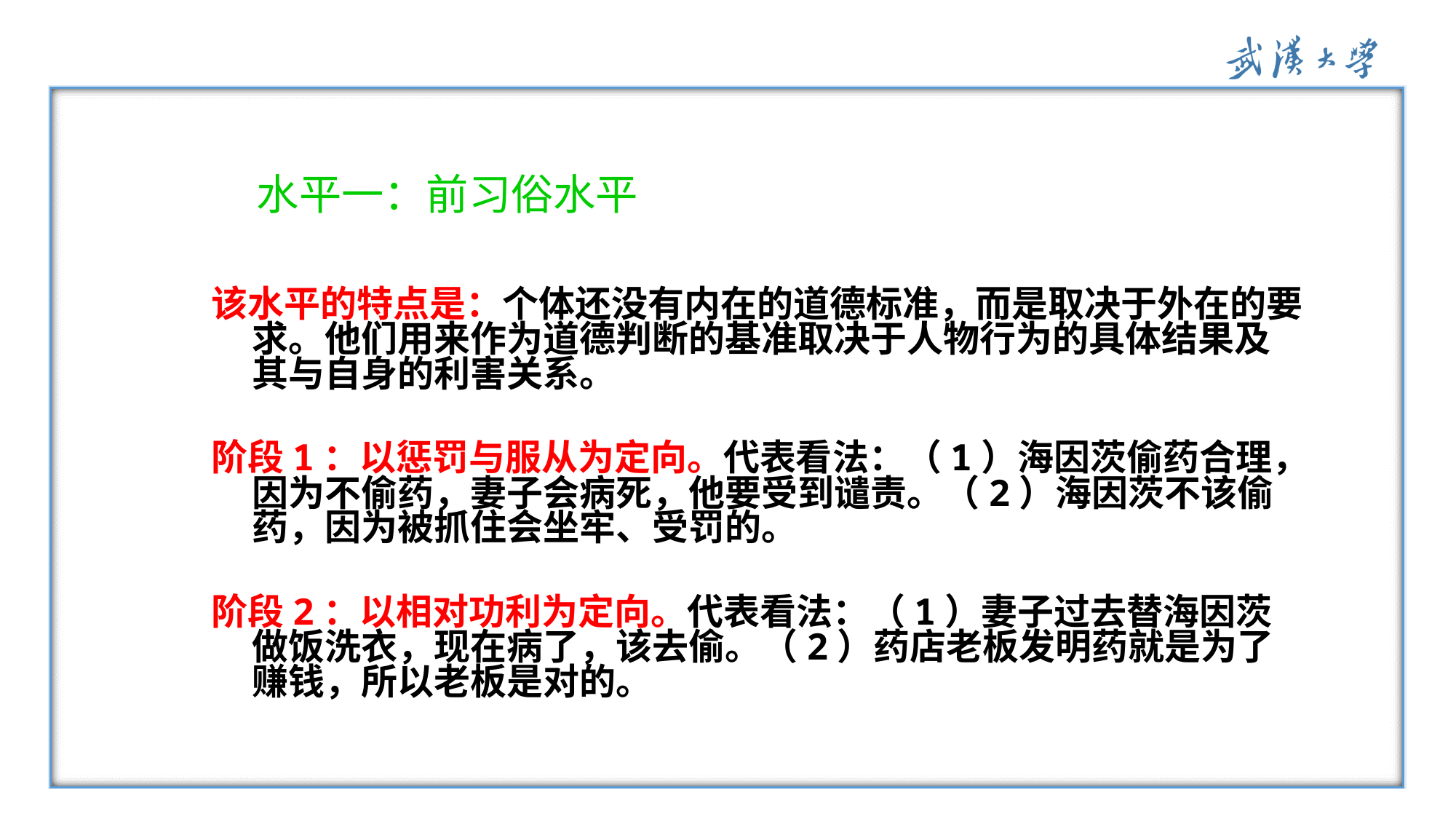

水平一：前习俗水平
该水平的特点是：个体还没有内在的道德标准，而是取决于外在的要求。他们用来作为道德判断的基准取决于人物行为的具体结果及其与自身的利害关系。

阶段1：以惩罚与服从为定向。代表看法：（1）海因茨偷药合理，因为不偷药，妻子会病死，他要受到谴责。（2）海因茨不该偷药，因为被抓住会坐牢、受罚的。

阶段2：以相对功利为定向。代表看法：（1）妻子过去替海因茨做饭洗衣，现在病了，该去偷。（2）药店老板发明药就是为了赚钱，所以老板是对的。